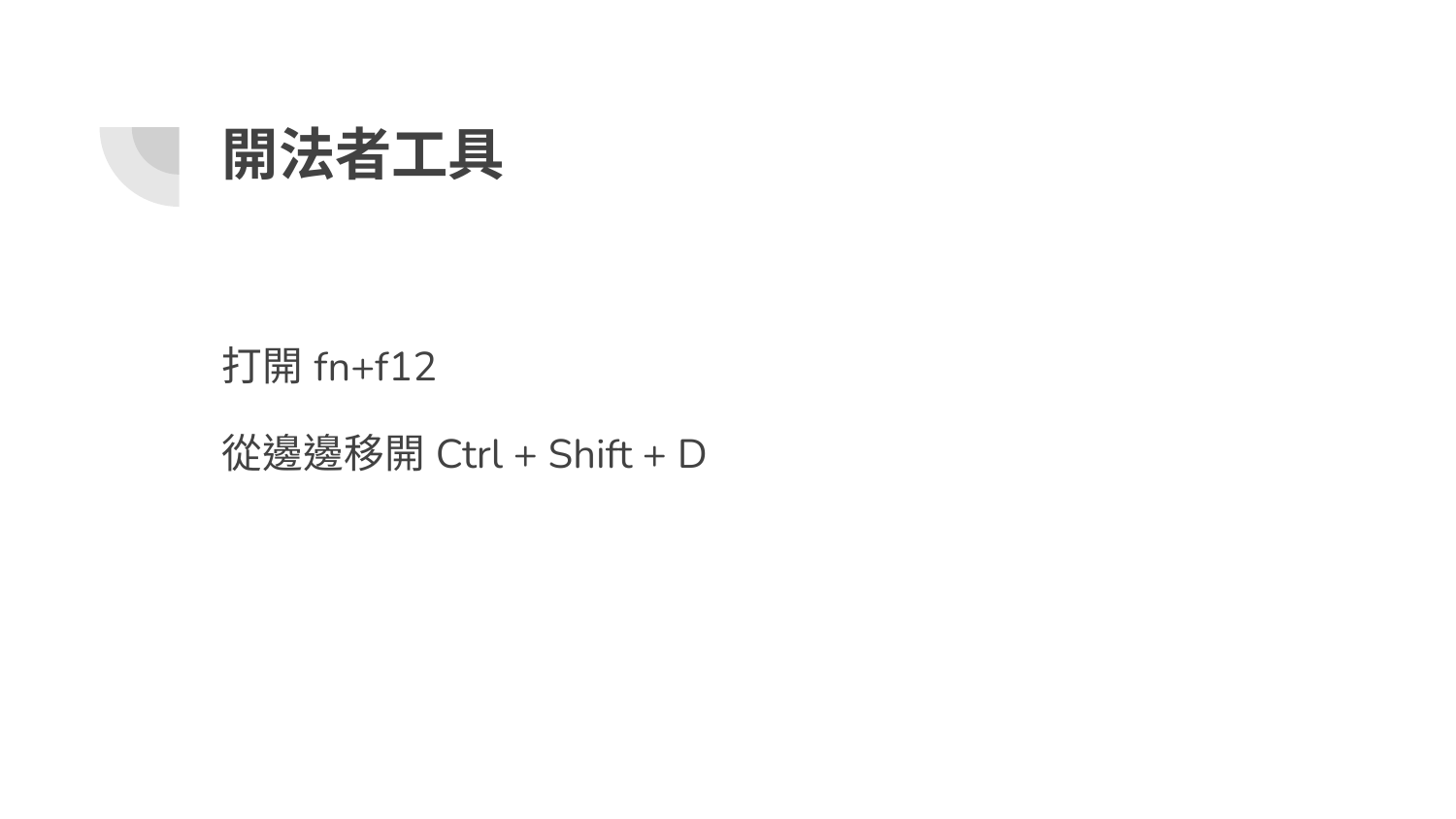

# 開法者工具
打開fn+f12
從邊邊移開Ctrl + Shift + D